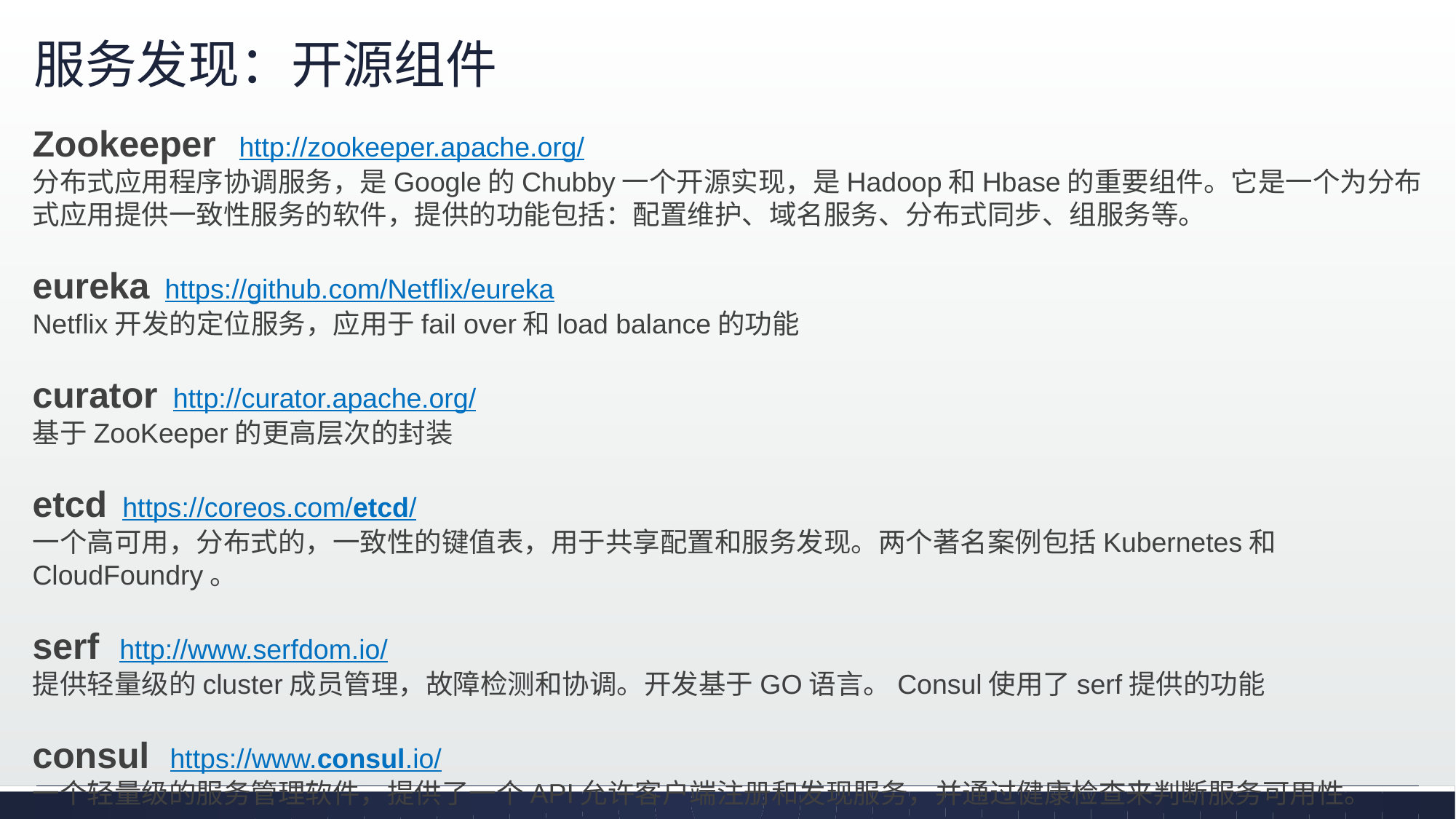

# 服务发现：开源组件
Zookeeper   http://zookeeper.apache.org/
分布式应用程序协调服务，是Google的Chubby一个开源实现，是Hadoop和Hbase的重要组件。它是一个为分布式应用提供一致性服务的软件，提供的功能包括：配置维护、域名服务、分布式同步、组服务等。

eureka  https://github.com/Netflix/eureka
Netflix开发的定位服务，应用于fail over和load balance的功能

curator  http://curator.apache.org/
基于ZooKeeper的更高层次的封装

etcd  https://coreos.com/etcd/
一个高可用，分布式的，一致性的键值表，用于共享配置和服务发现。两个著名案例包括Kubernetes和CloudFoundry。

serf  http://www.serfdom.io/
提供轻量级的cluster成员管理，故障检测和协调。开发基于GO语言。Consul使用了serf提供的功能

consul  https://www.consul.io/
一个轻量级的服务管理软件，提供了一个API允许客户端注册和发现服务，并通过健康检查来判断服务可用性。